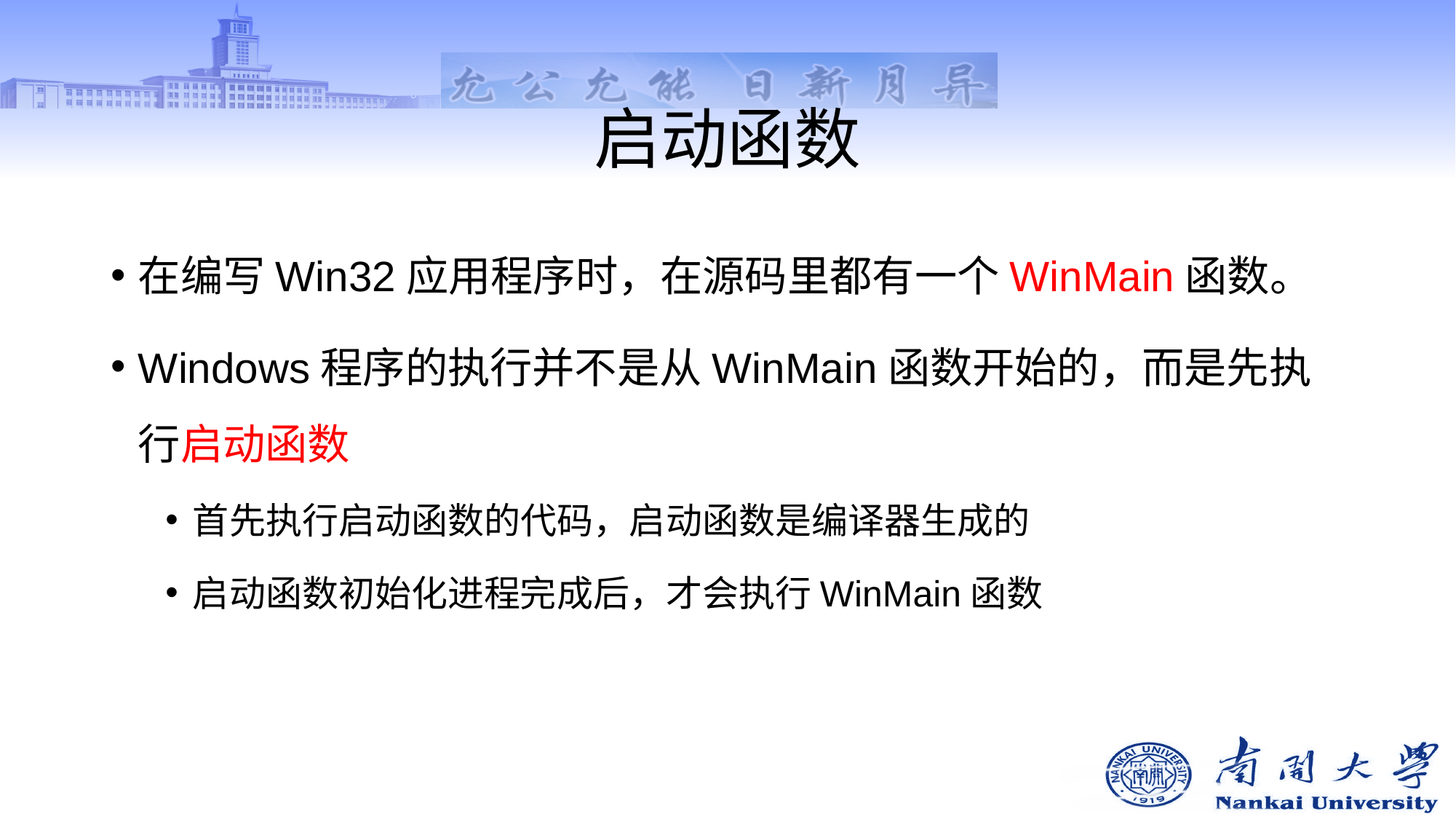

# 启动函数
在编写Win32应用程序时，在源码里都有一个WinMain函数。
Windows程序的执行并不是从WinMain函数开始的，而是先执行启动函数
首先执行启动函数的代码，启动函数是编译器生成的
启动函数初始化进程完成后，才会执行WinMain函数